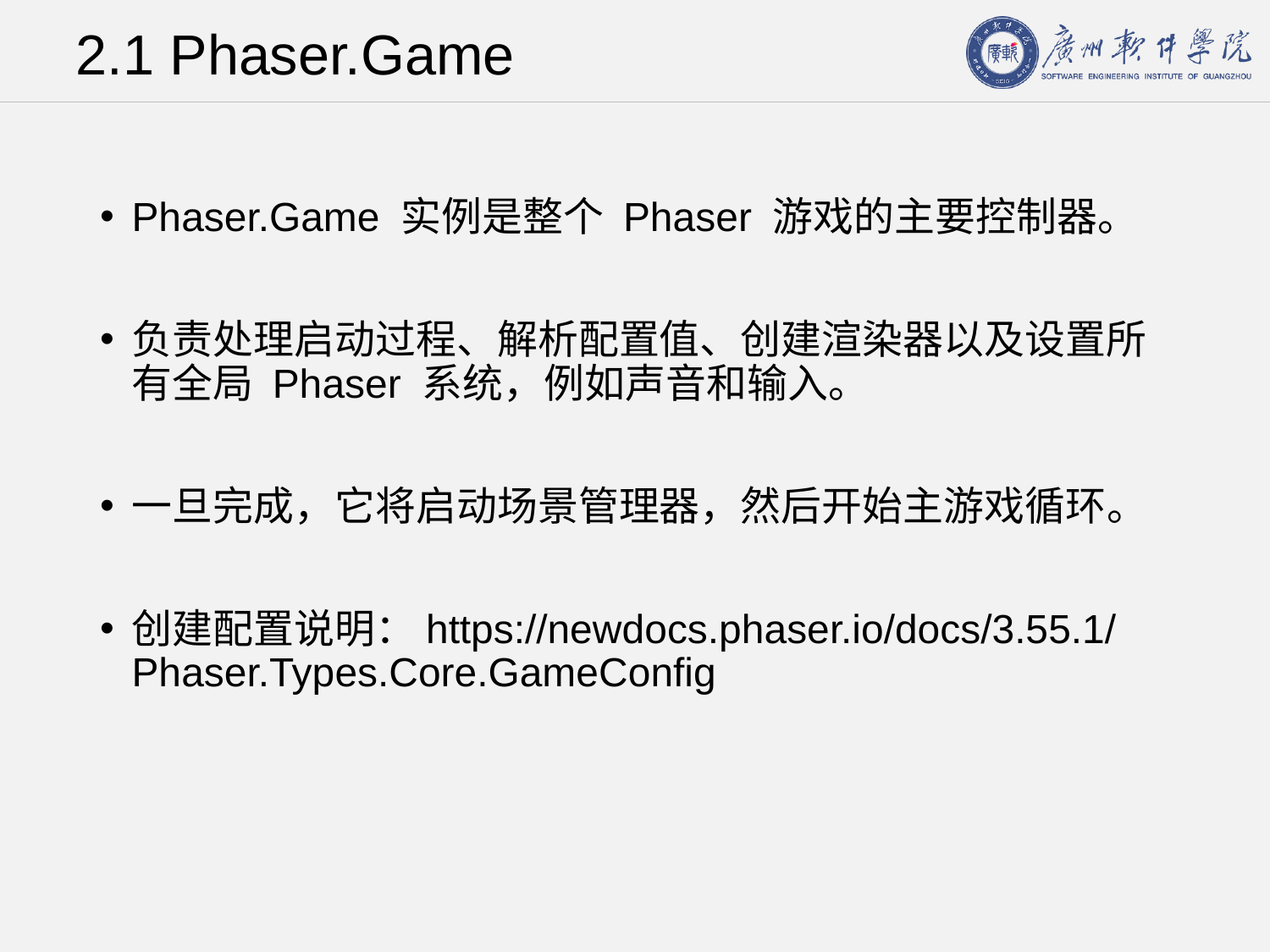

# 2.1 Phaser.Game
Phaser.Game 实例是整个 Phaser 游戏的主要控制器。

负责处理启动过程、解析配置值、创建渲染器以及设置所有全局 Phaser 系统，例如声音和输入。

一旦完成，它将启动场景管理器，然后开始主游戏循环。

创建配置说明：https://newdocs.phaser.io/docs/3.55.1/Phaser.Types.Core.GameConfig